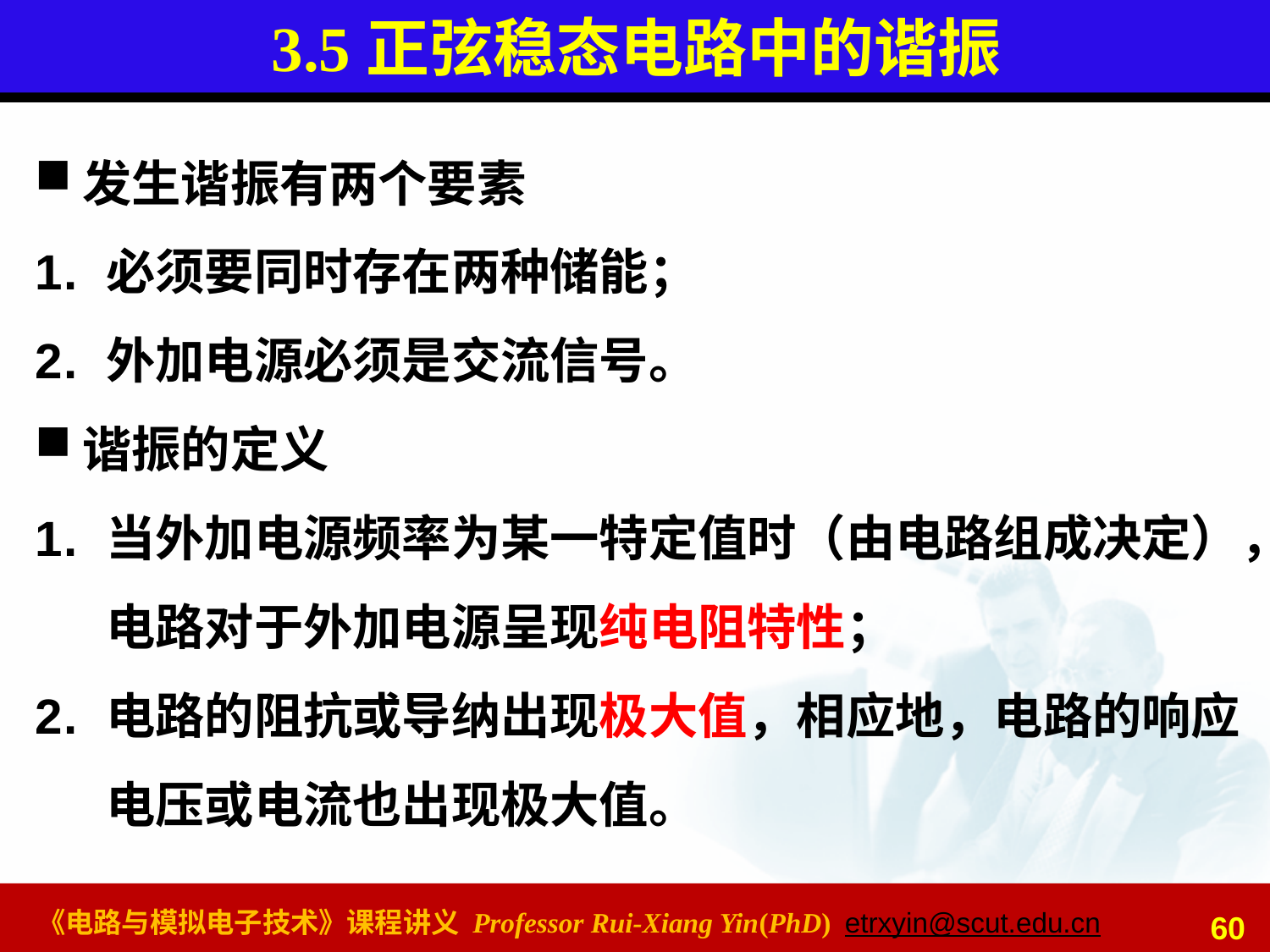

# 3.5正弦稳态电路中的谐振
发生谐振有两个要素
必须要同时存在两种储能；
外加电源必须是交流信号。
谐振的定义
当外加电源频率为某一特定值时（由电路组成决定），电路对于外加电源呈现纯电阻特性；
电路的阻抗或导纳出现极大值，相应地，电路的响应电压或电流也出现极大值。
60